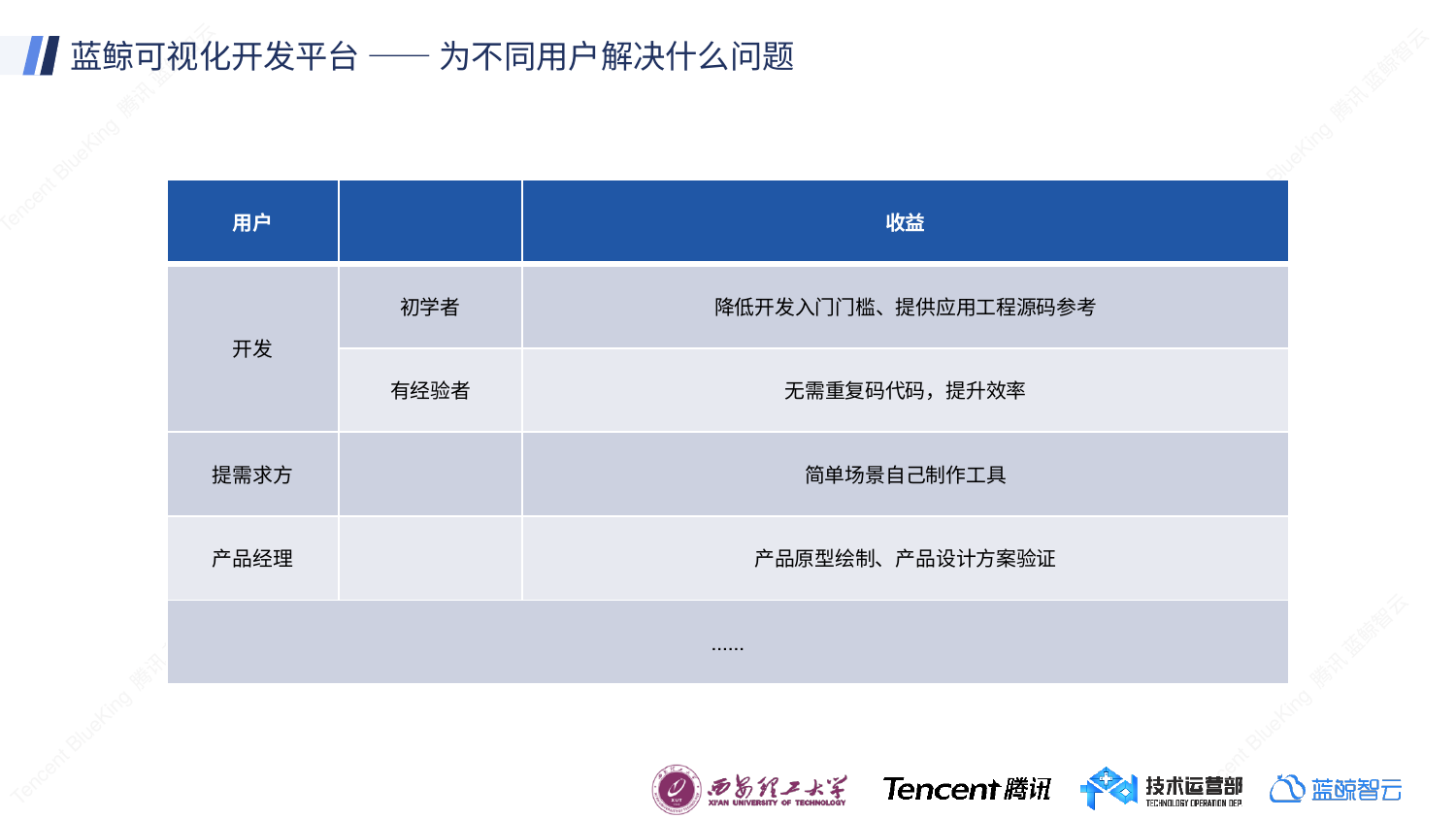

# 蓝鲸可视化开发平台 —— 为不同用户解决什么问题
| 用户 |  | 收益 |
| --- | --- | --- |
| 开发 | 初学者 | 降低开发入门门槛、提供应用工程源码参考 |
|  | 有经验者 | 无需重复码代码，提升效率 |
| 提需求方 |  | 简单场景自己制作工具 |
| 产品经理 |  | 产品原型绘制、产品设计方案验证 |
| ...... |  |  |